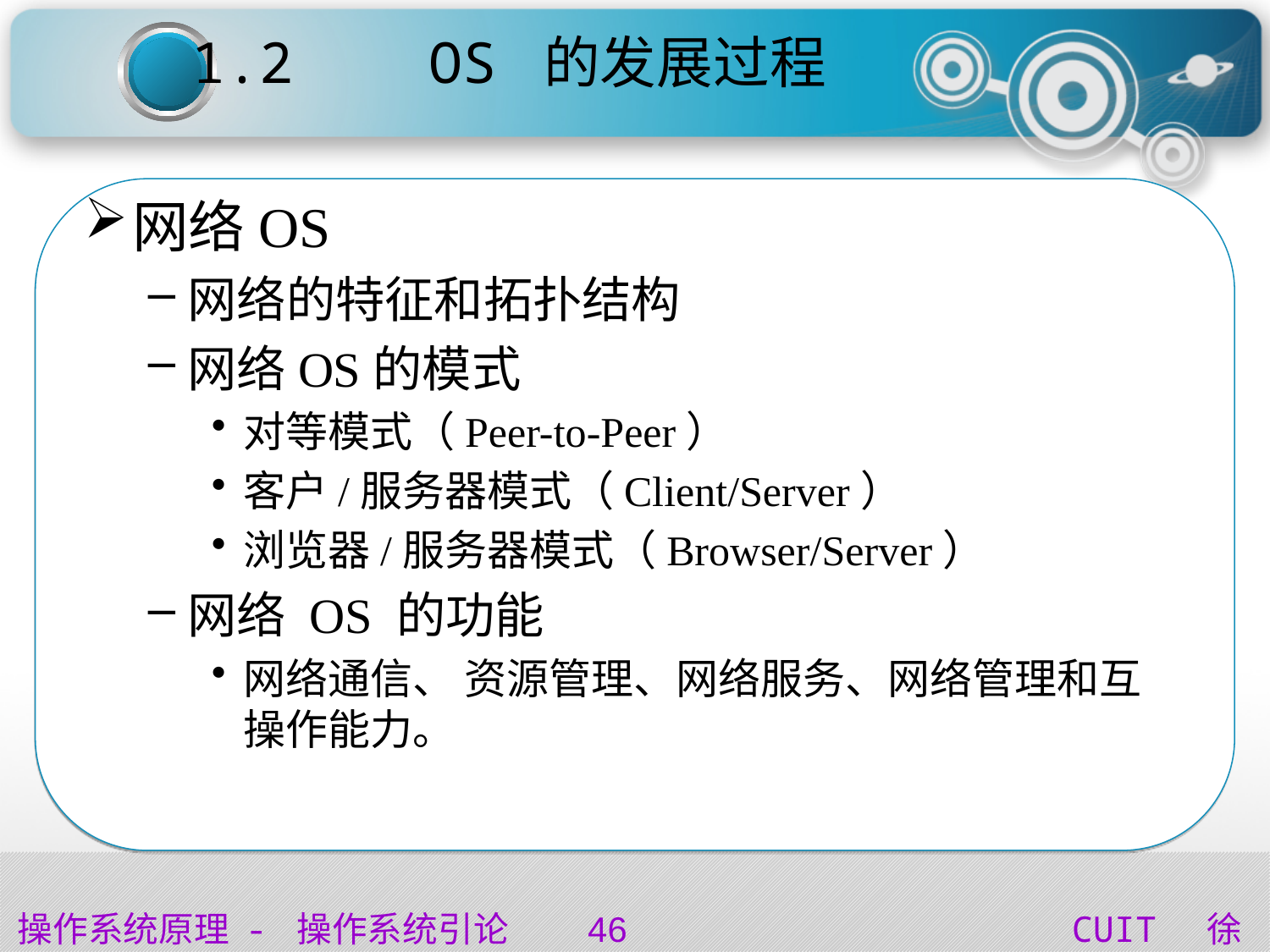

1.2    OS 的发展过程
网络OS
网络的特征和拓扑结构
网络OS的模式
对等模式（Peer-to-Peer）
客户/服务器模式（Client/Server）
浏览器/服务器模式（Browser/Server）
网络 OS 的功能
网络通信、 资源管理、网络服务、网络管理和互操作能力。